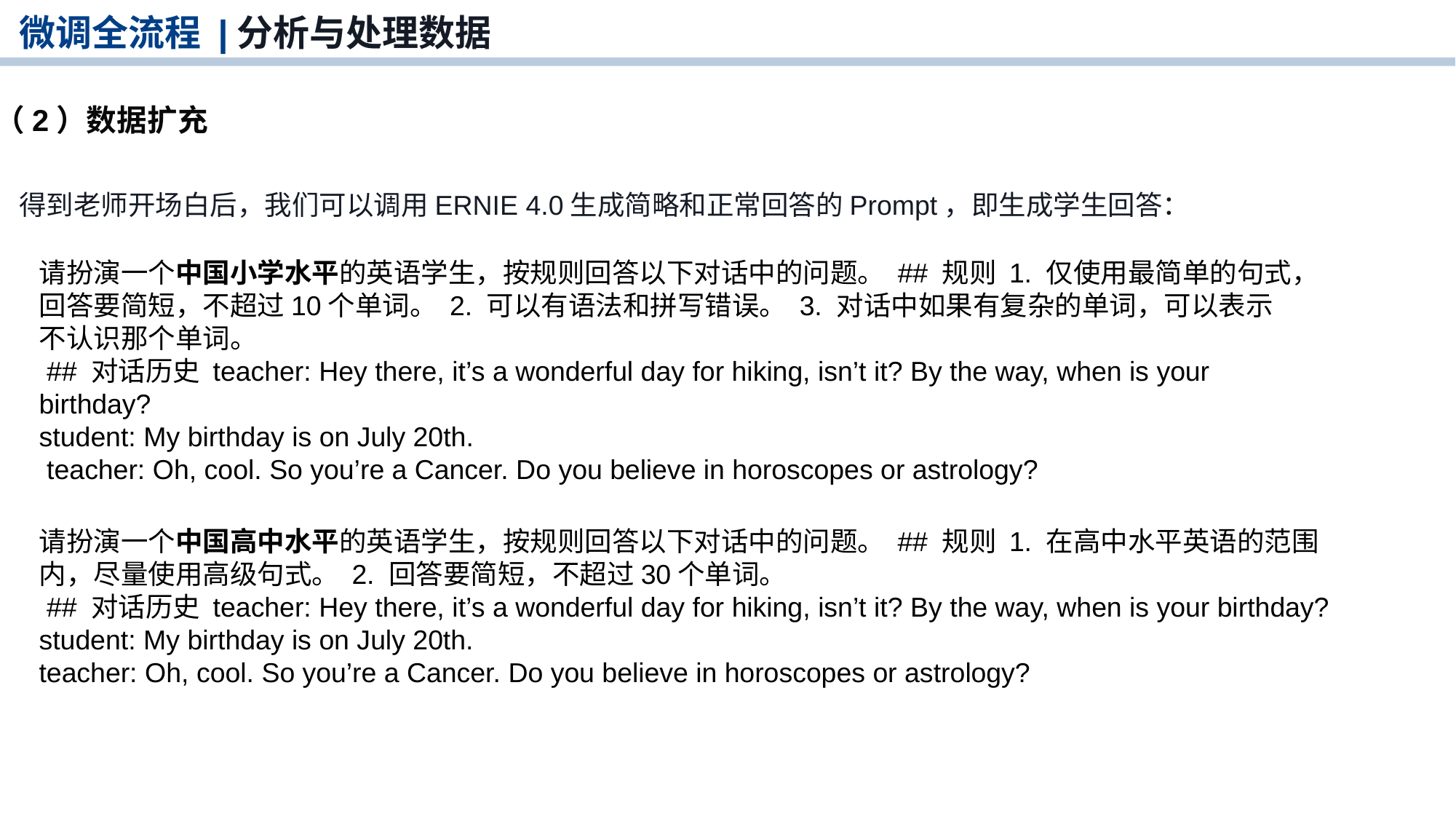

微调全流程 |分析与处理数据

（2）数据扩充
得到老师开场白后，我们可以调用ERNIE 4.0生成简略和正常回答的Prompt，即生成学生回答：

请扮演一个中国小学水平的英语学生，按规则回答以下对话中的问题。 ## 规则 1. 仅使用最简单的句式，回答要简短，不超过10个单词。 2. 可以有语法和拼写错误。 3. 对话中如果有复杂的单词，可以表示不认识那个单词。
 ## 对话历史 teacher: Hey there, it’s a wonderful day for hiking, isn’t it? By the way, when is your birthday?
student: My birthday is on July 20th.
 teacher: Oh, cool. So you’re a Cancer. Do you believe in horoscopes or astrology?
请扮演一个中国高中水平的英语学生，按规则回答以下对话中的问题。 ## 规则 1. 在高中水平英语的范围内，尽量使用高级句式。 2. 回答要简短，不超过30个单词。
 ## 对话历史 teacher: Hey there, it’s a wonderful day for hiking, isn’t it? By the way, when is your birthday? student: My birthday is on July 20th.
teacher: Oh, cool. So you’re a Cancer. Do you believe in horoscopes or astrology?